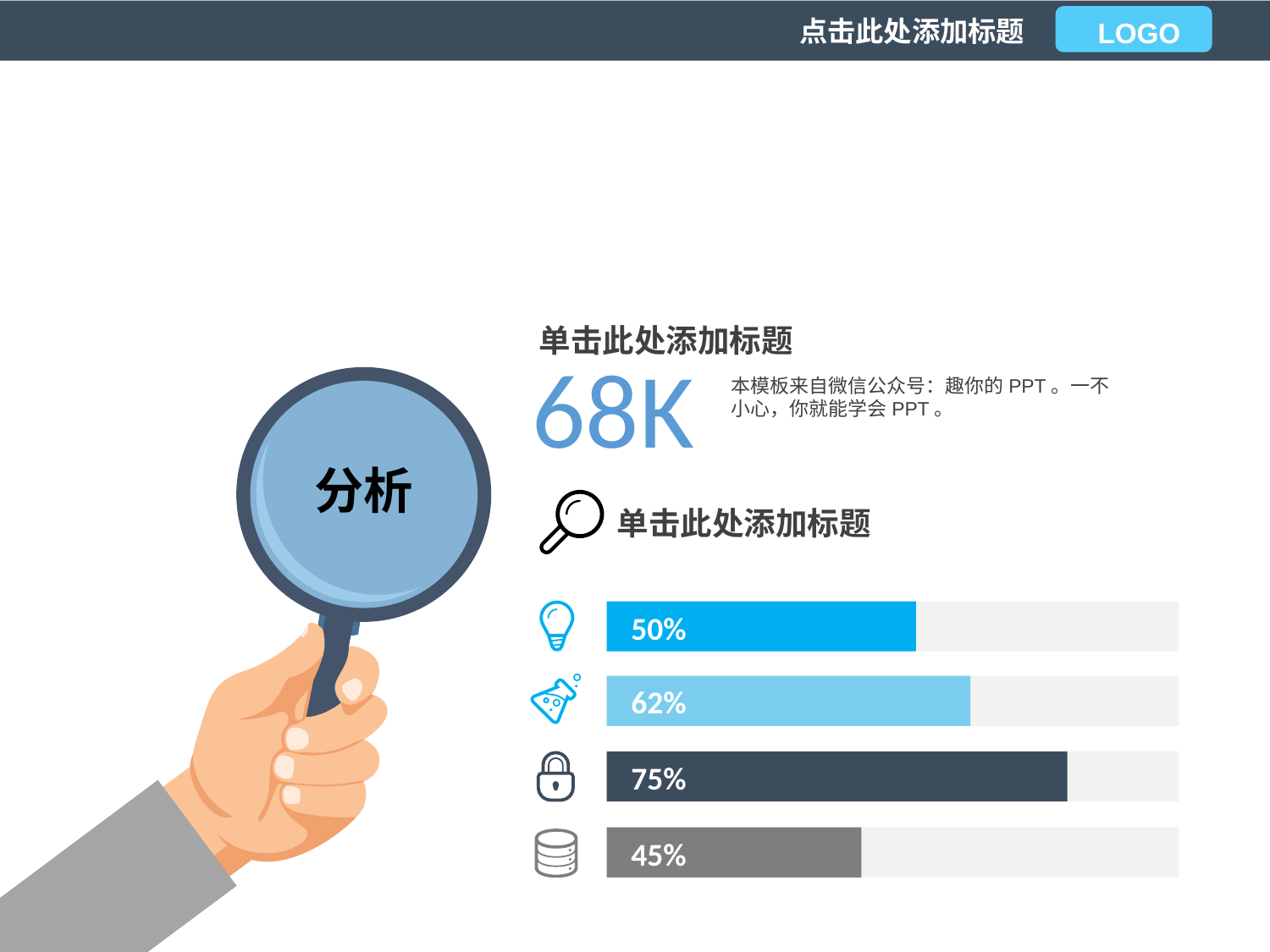

LOGO
点击此处添加标题
单击此处添加标题
68K

本模板来自微信公众号：趣你的PPT。一不小心，你就能学会PPT。
分析

单击此处添加标题
50%

62%

75%

45%